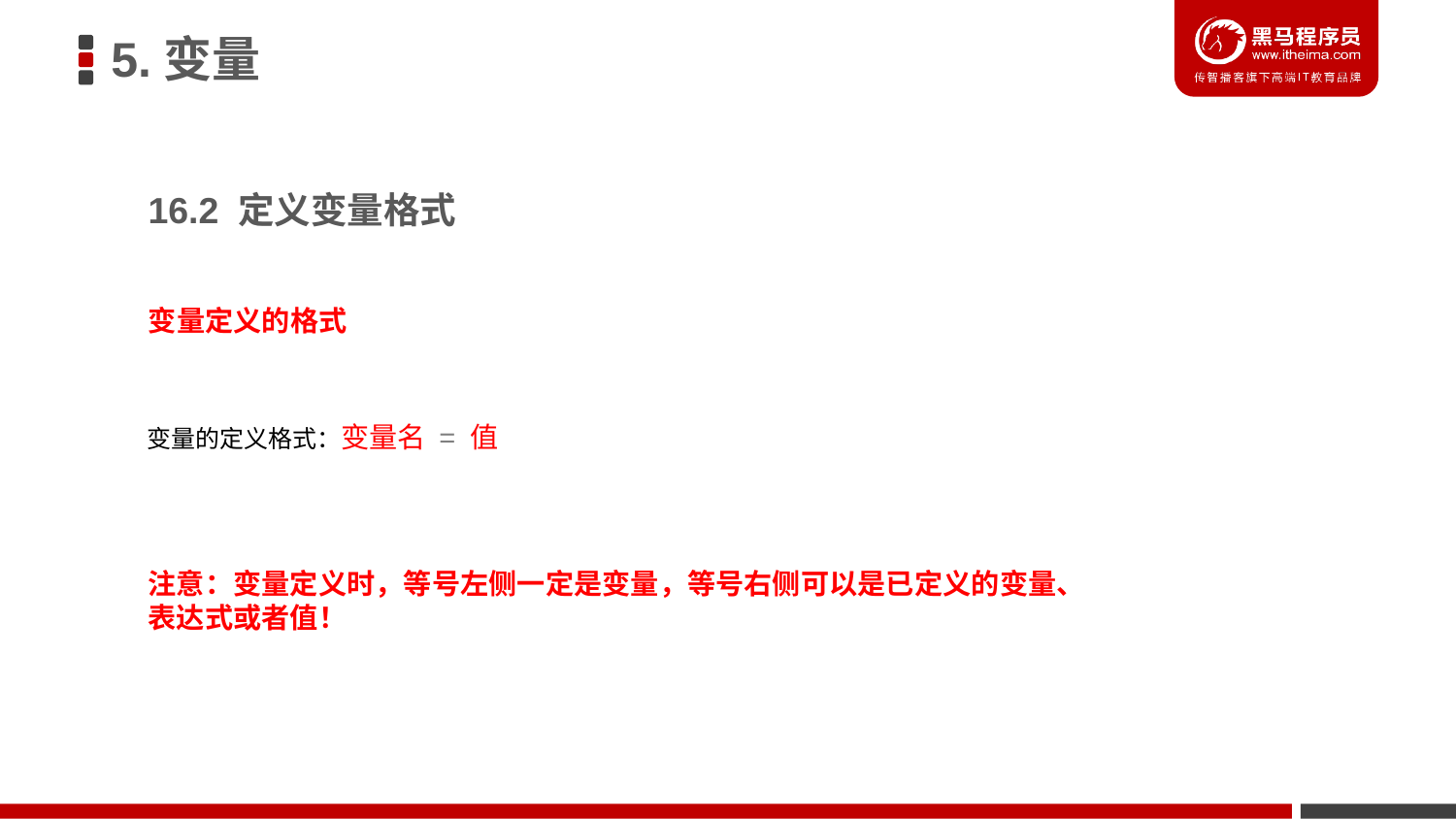

5.变量
16.2 定义变量格式
变量定义的格式
变量的定义格式：变量名 = 值
注意：变量定义时，等号左侧一定是变量，等号右侧可以是已定义的变量、表达式或者值！